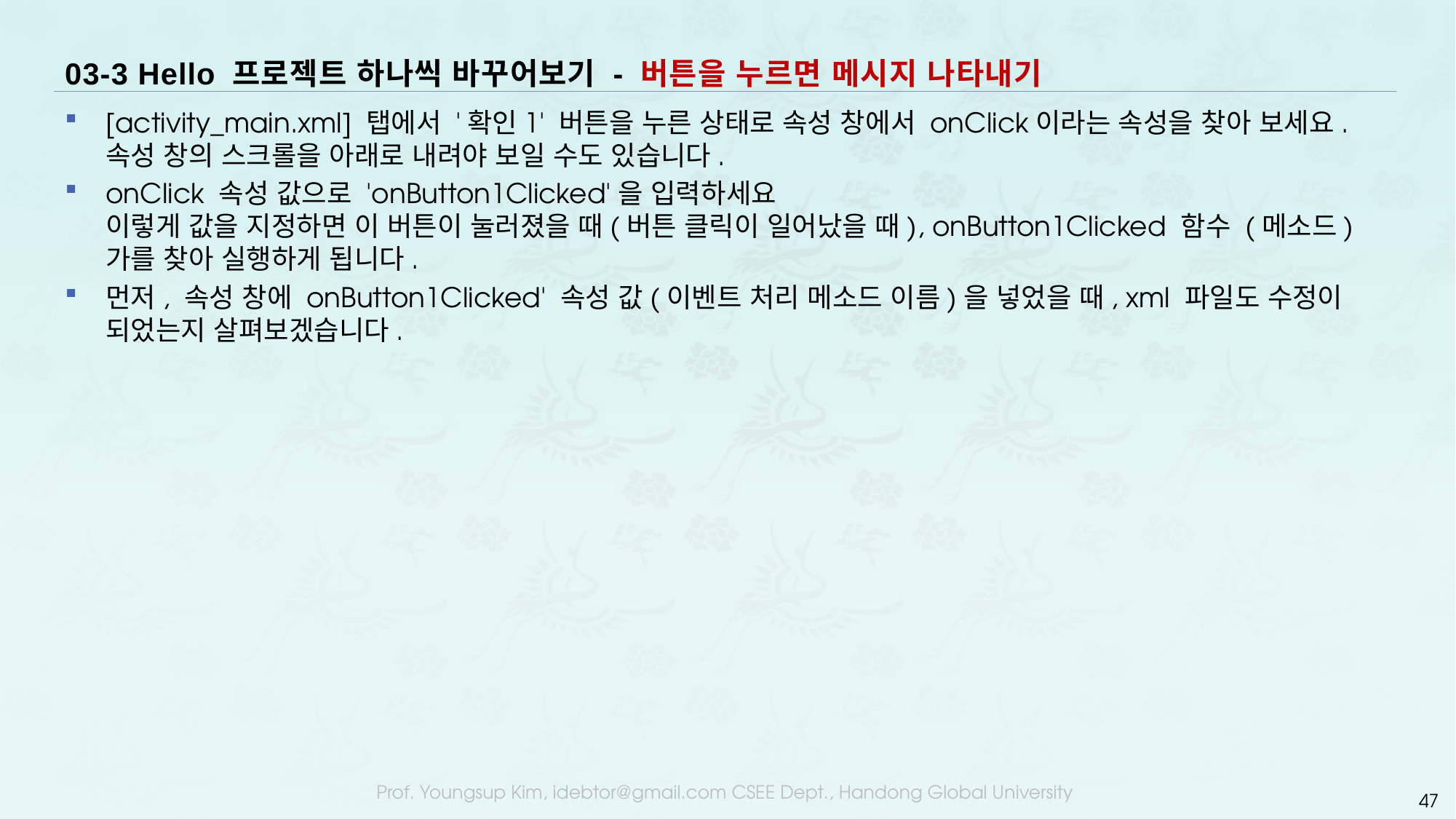

# 03-3 Hello 프로젝트 하나씩 바꾸어보기 - 버튼을 누르면 메시지 나타내기
[activity_main.xml] 탭에서 '확인1' 버튼을 누른 상태로 속성 창에서 onClick이라는 속성을 찾아 보세요.  속성 창의 스크롤을 아래로 내려야 보일 수도 있습니다.
onClick 속성 값으로 'onButton1Clicked'을 입력하세요
이렇게 값을 지정하면 이 버튼이 눌러졌을 때(버튼 클릭이 일어났을 때), onButton1Clicked 함수 (메소드)가를 찾아 실행하게 됩니다.
먼저, 속성 창에 onButton1Clicked' 속성 값(이벤트 처리 메소드 이름)을 넣었을 때, xml 파일도 수정이 되었는지 살펴보겠습니다.

47